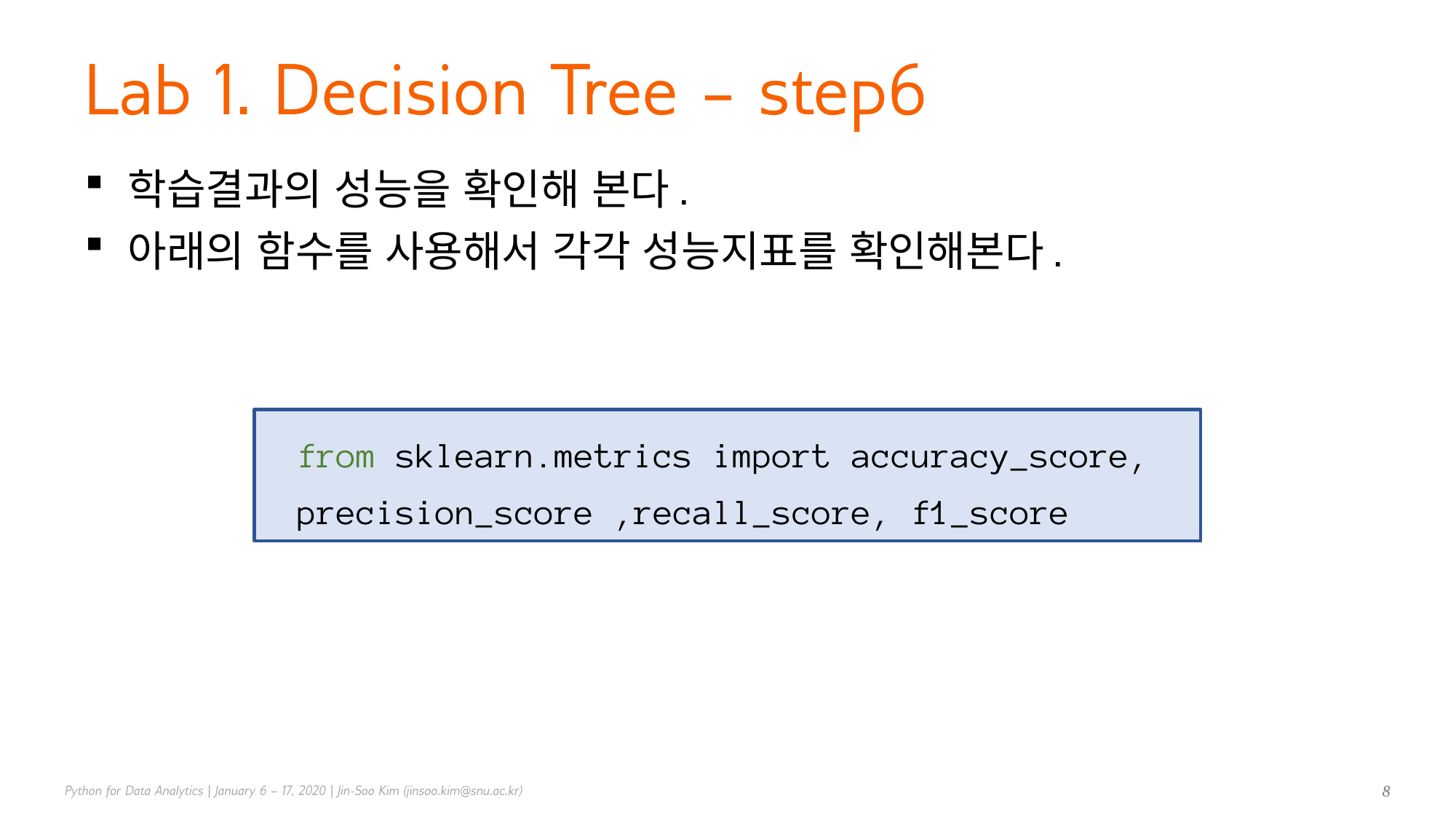

# Lab 1. Decision Tree – step6
학습결과의 성능을 확인해 본다.
아래의 함수를 사용해서 각각 성능지표를 확인해본다.

from sklearn.metrics import accuracy_score, precision_score ,recall_score, f1_score